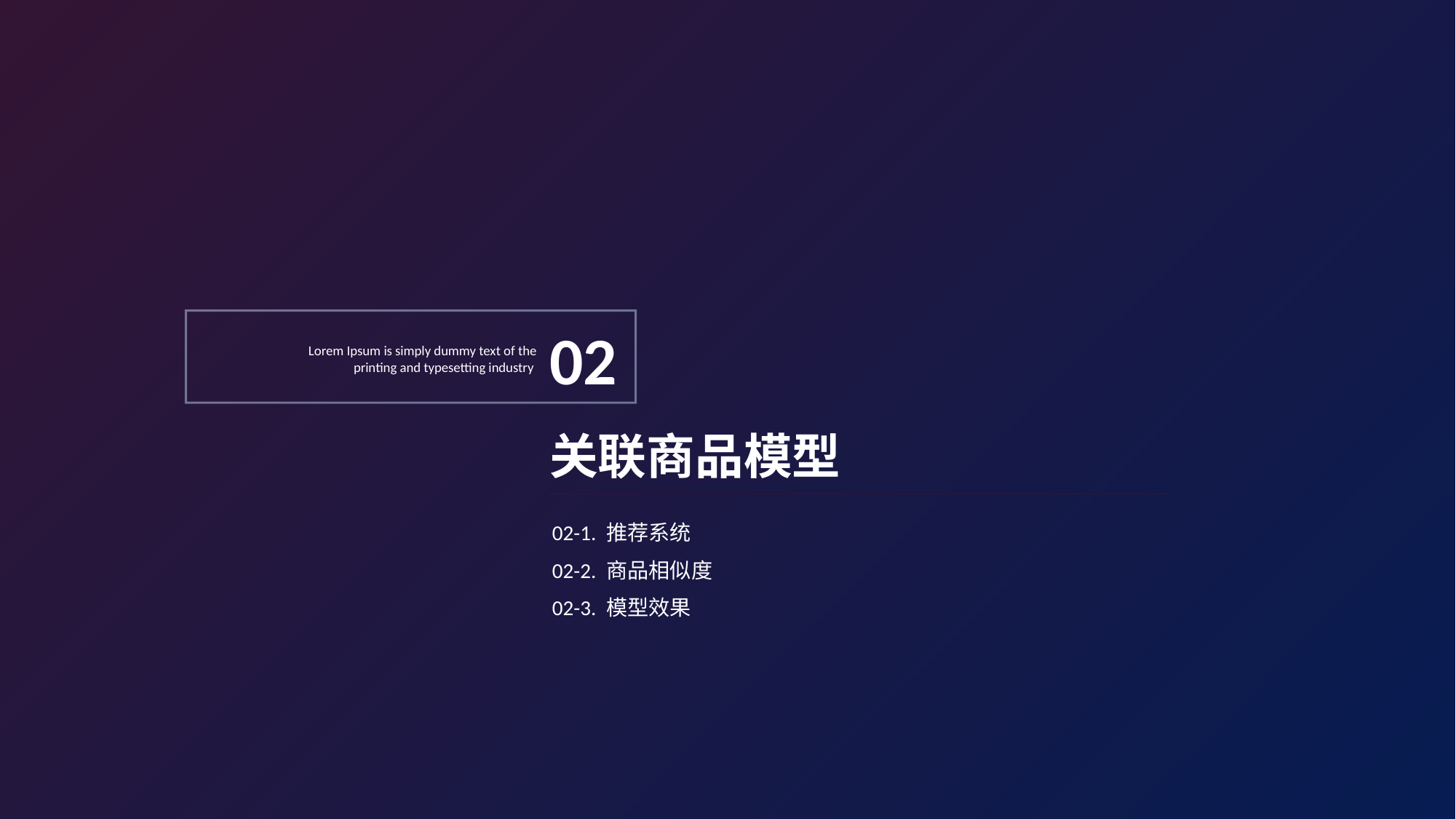

02
Lorem Ipsum is simply dummy text of the printing and typesetting industry
关联商品模型
02-1. 推荐系统
02-2. 商品相似度
02-3. 模型效果